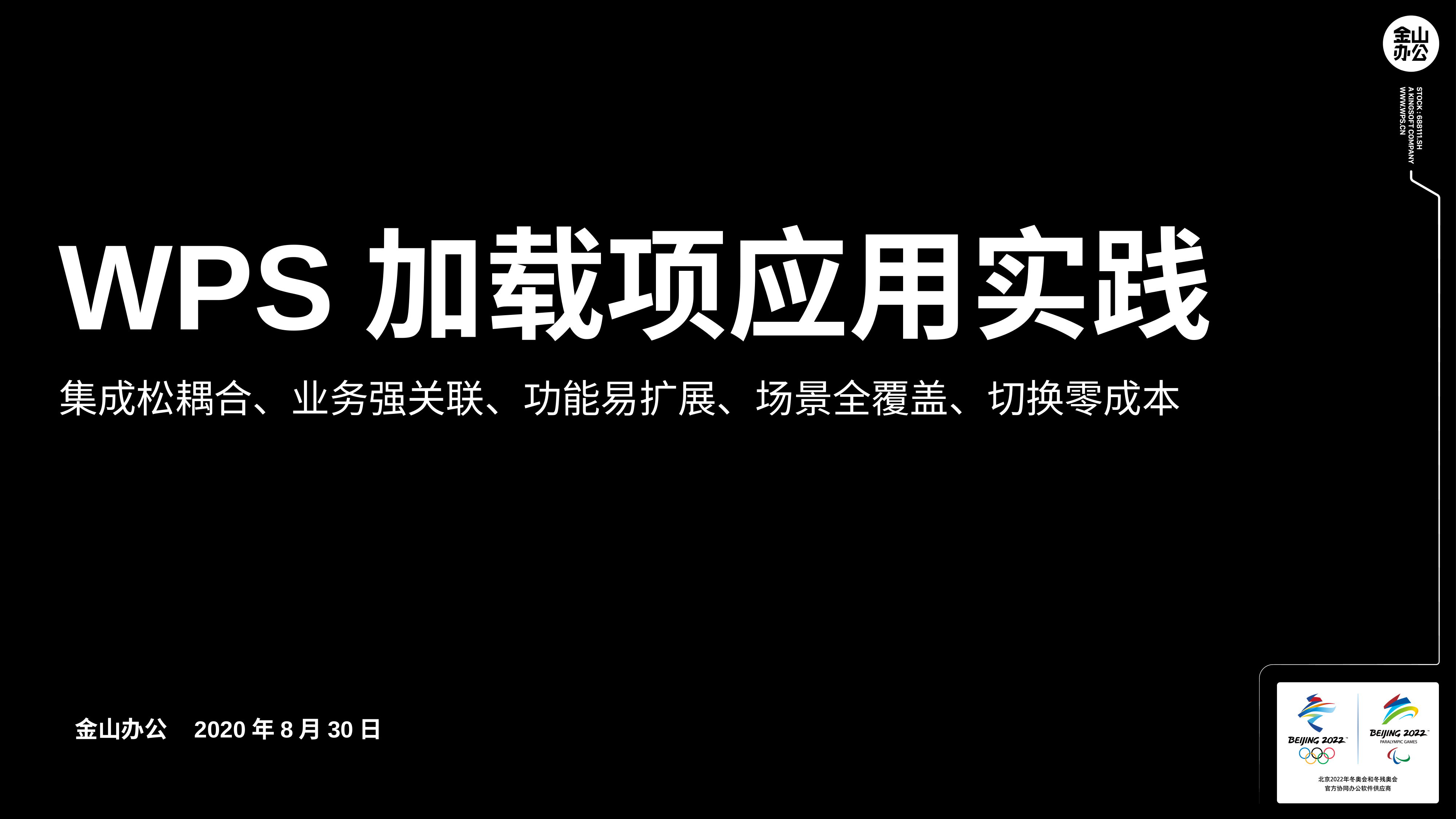

WPS加载项应用实践
集成松耦合、业务强关联、功能易扩展、场景全覆盖、切换零成本
金山办公    2020年8月30日